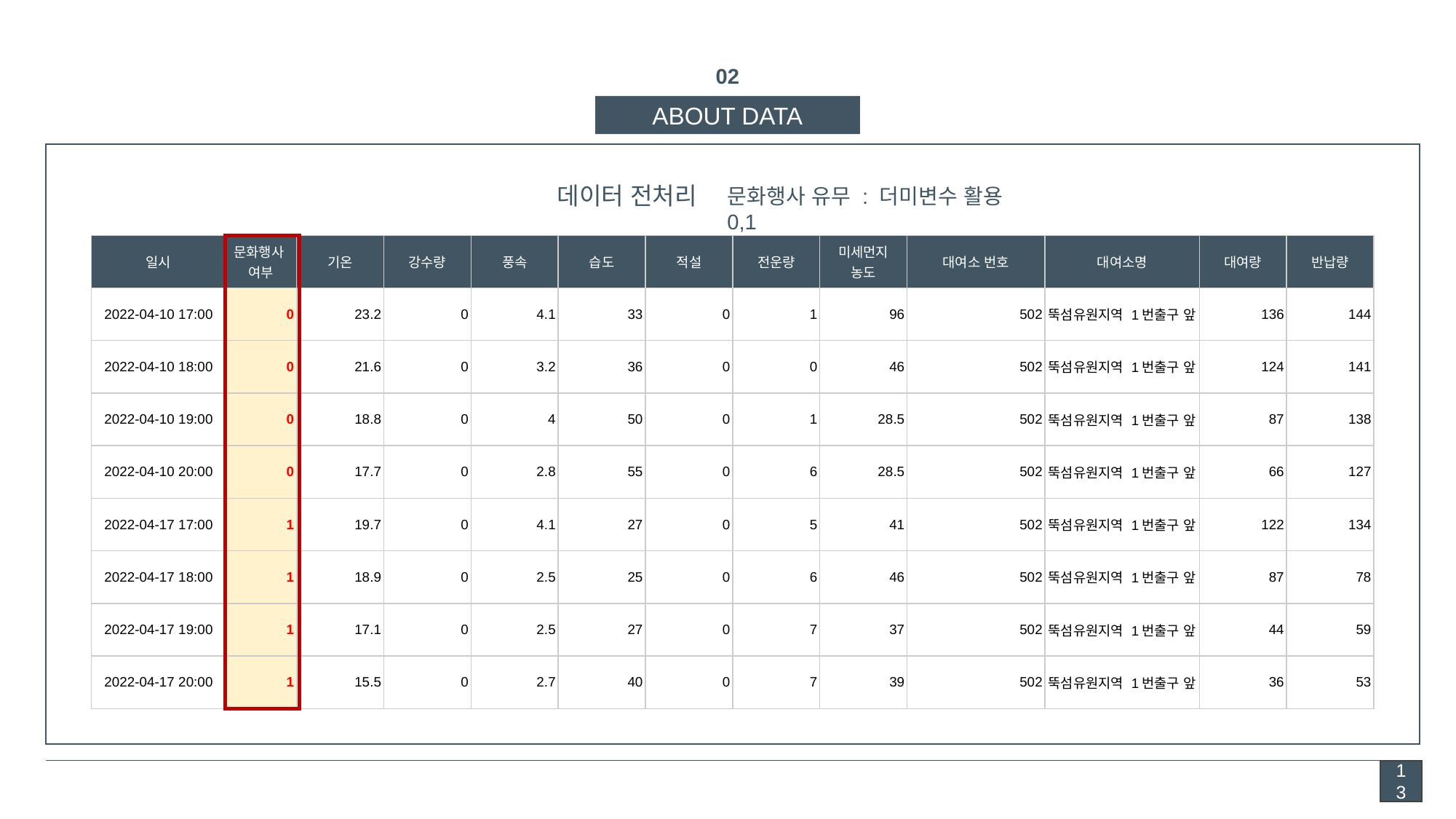

02
ABOUT DATA

데이터 전처리
문화행사 유무 : 더미변수 활용 0,1
| 일시 | 문화행사 여부 | 기온 | 강수량 | 풍속 | 습도 | 적설 | 전운량 | 미세먼지 농도 | 대여소 번호 | 대여소명 | 대여량 | 반납량 |
| --- | --- | --- | --- | --- | --- | --- | --- | --- | --- | --- | --- | --- |
| 2022-04-10 17:00 | 0 | 23.2 | 0 | 4.1 | 33 | 0 | 1 | 96 | 502 | 뚝섬유원지역 1번출구 앞 | 136 | 144 |
| 2022-04-10 18:00 | 0 | 21.6 | 0 | 3.2 | 36 | 0 | 0 | 46 | 502 | 뚝섬유원지역 1번출구 앞 | 124 | 141 |
| 2022-04-10 19:00 | 0 | 18.8 | 0 | 4 | 50 | 0 | 1 | 28.5 | 502 | 뚝섬유원지역 1번출구 앞 | 87 | 138 |
| 2022-04-10 20:00 | 0 | 17.7 | 0 | 2.8 | 55 | 0 | 6 | 28.5 | 502 | 뚝섬유원지역 1번출구 앞 | 66 | 127 |
| 2022-04-17 17:00 | 1 | 19.7 | 0 | 4.1 | 27 | 0 | 5 | 41 | 502 | 뚝섬유원지역 1번출구 앞 | 122 | 134 |
| 2022-04-17 18:00 | 1 | 18.9 | 0 | 2.5 | 25 | 0 | 6 | 46 | 502 | 뚝섬유원지역 1번출구 앞 | 87 | 78 |
| 2022-04-17 19:00 | 1 | 17.1 | 0 | 2.5 | 27 | 0 | 7 | 37 | 502 | 뚝섬유원지역 1번출구 앞 | 44 | 59 |
| 2022-04-17 20:00 | 1 | 15.5 | 0 | 2.7 | 40 | 0 | 7 | 39 | 502 | 뚝섬유원지역 1번출구 앞 | 36 | 53 |

13